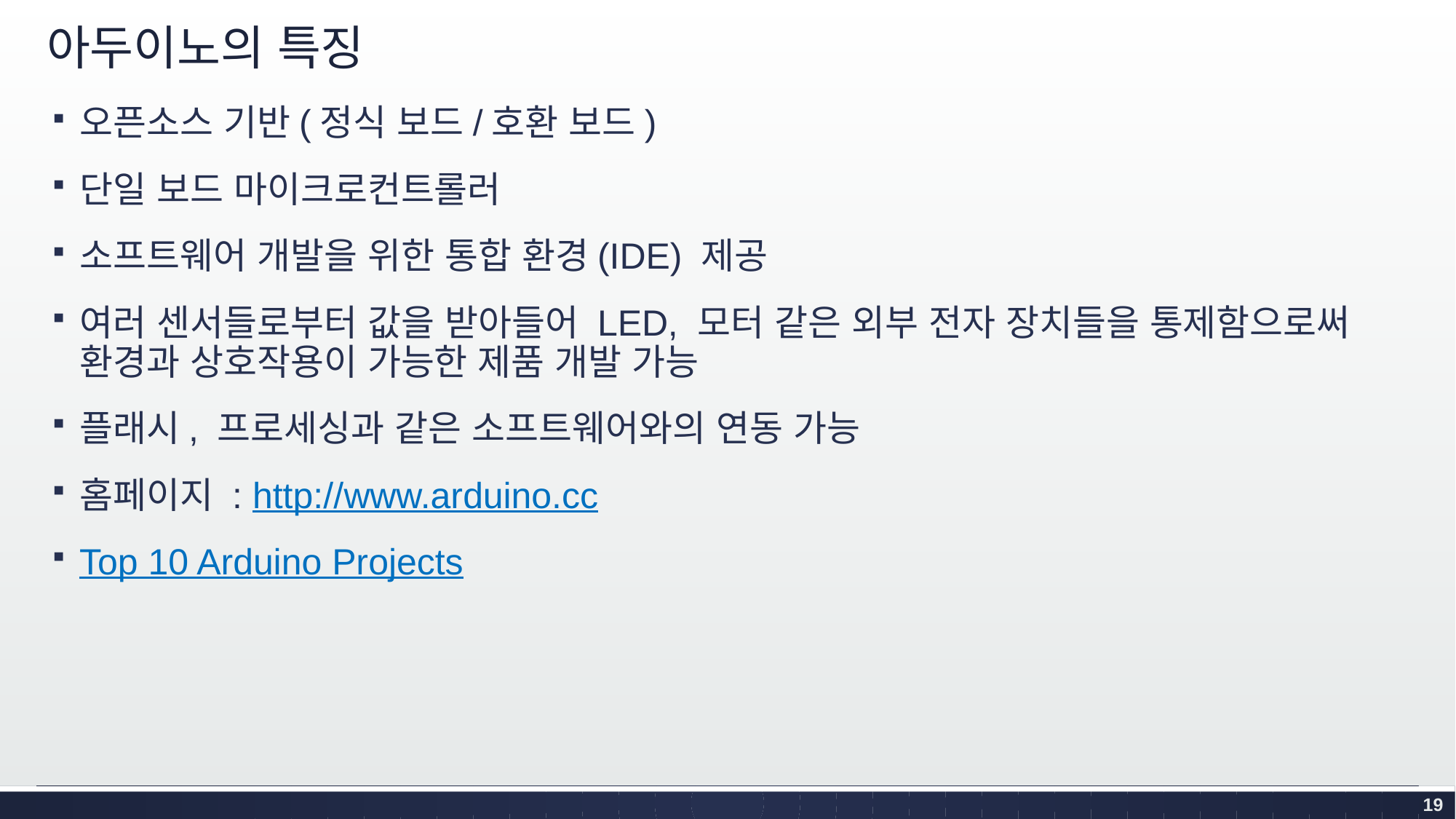

# 아두이노의 특징
오픈소스 기반(정식 보드/호환 보드)
단일 보드 마이크로컨트롤러
소프트웨어 개발을 위한 통합 환경(IDE) 제공
여러 센서들로부터 값을 받아들어 LED, 모터 같은 외부 전자 장치들을 통제함으로써 환경과 상호작용이 가능한 제품 개발 가능
플래시, 프로세싱과 같은 소프트웨어와의 연동 가능
홈페이지 : http://www.arduino.cc
Top 10 Arduino Projects

19